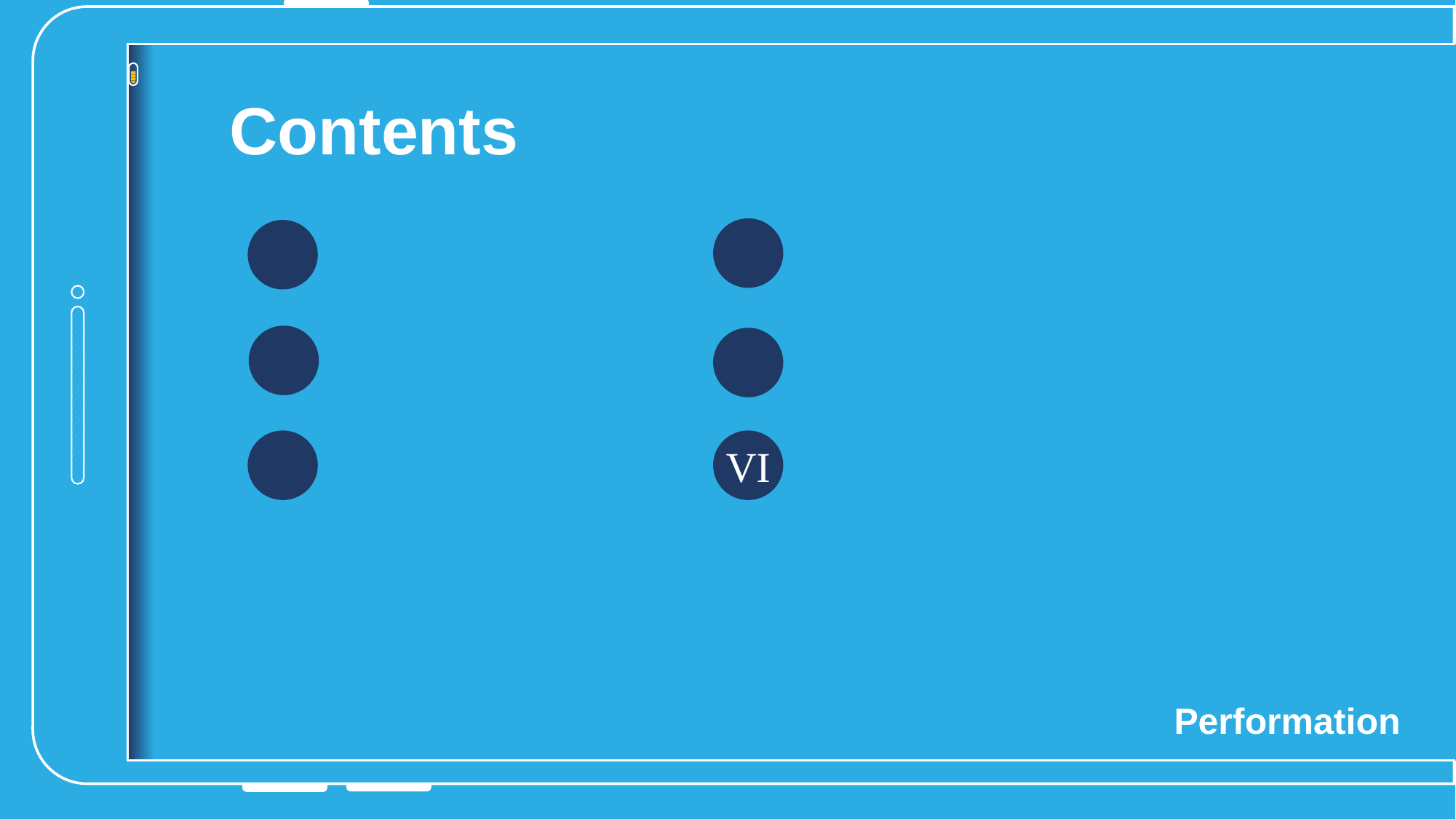

Contents
IV
Ⅰ
초기 개발 계획
Ⅱ
중간 진행 결과
Ⅲ
최종결과
결론 및 향후 과제
V
참고문헌
VI
프로그램 설치 매뉴얼
Performation